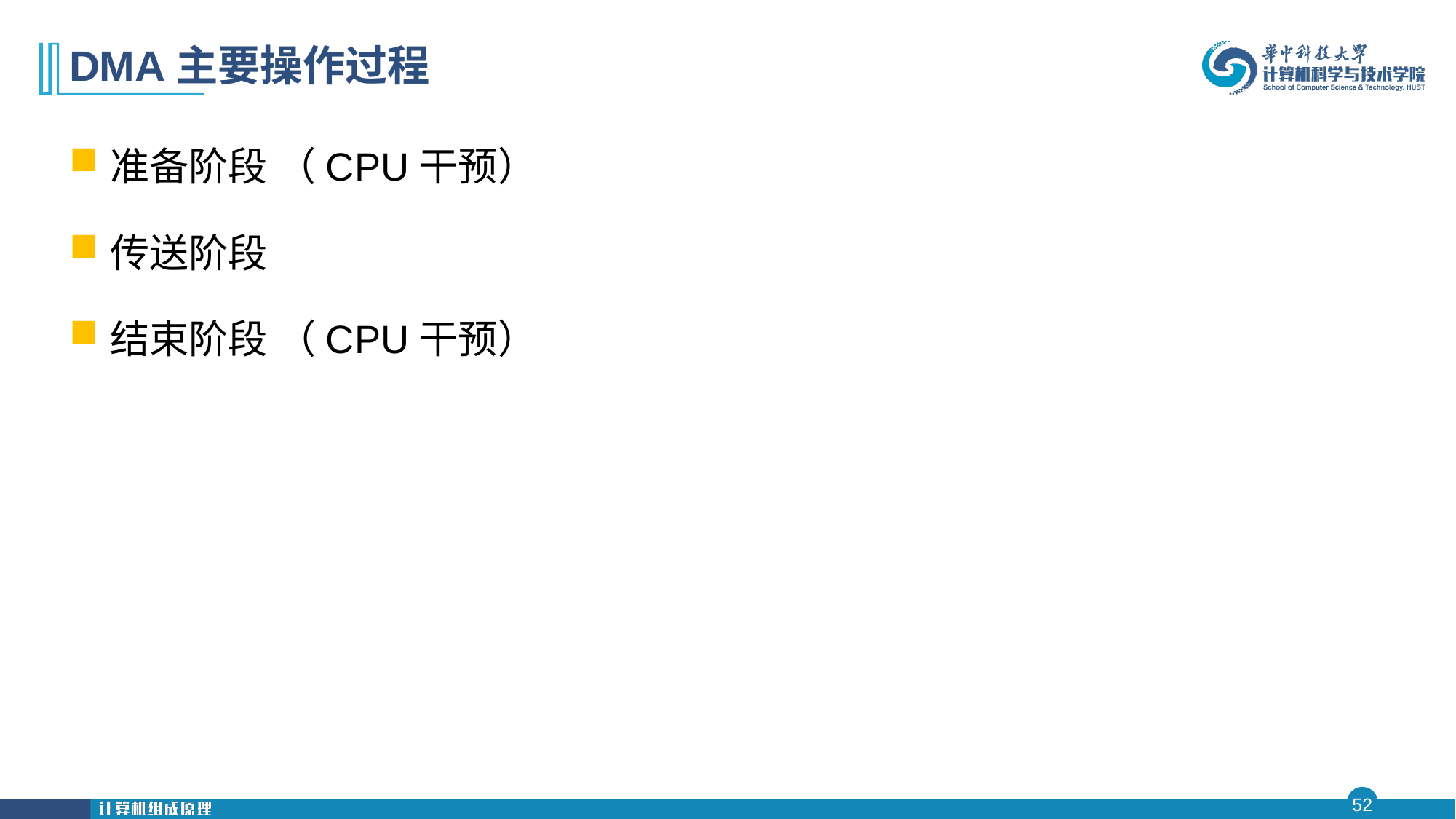

# DMA主要操作过程
准备阶段 （CPU干预）
传送阶段
结束阶段 （CPU干预）